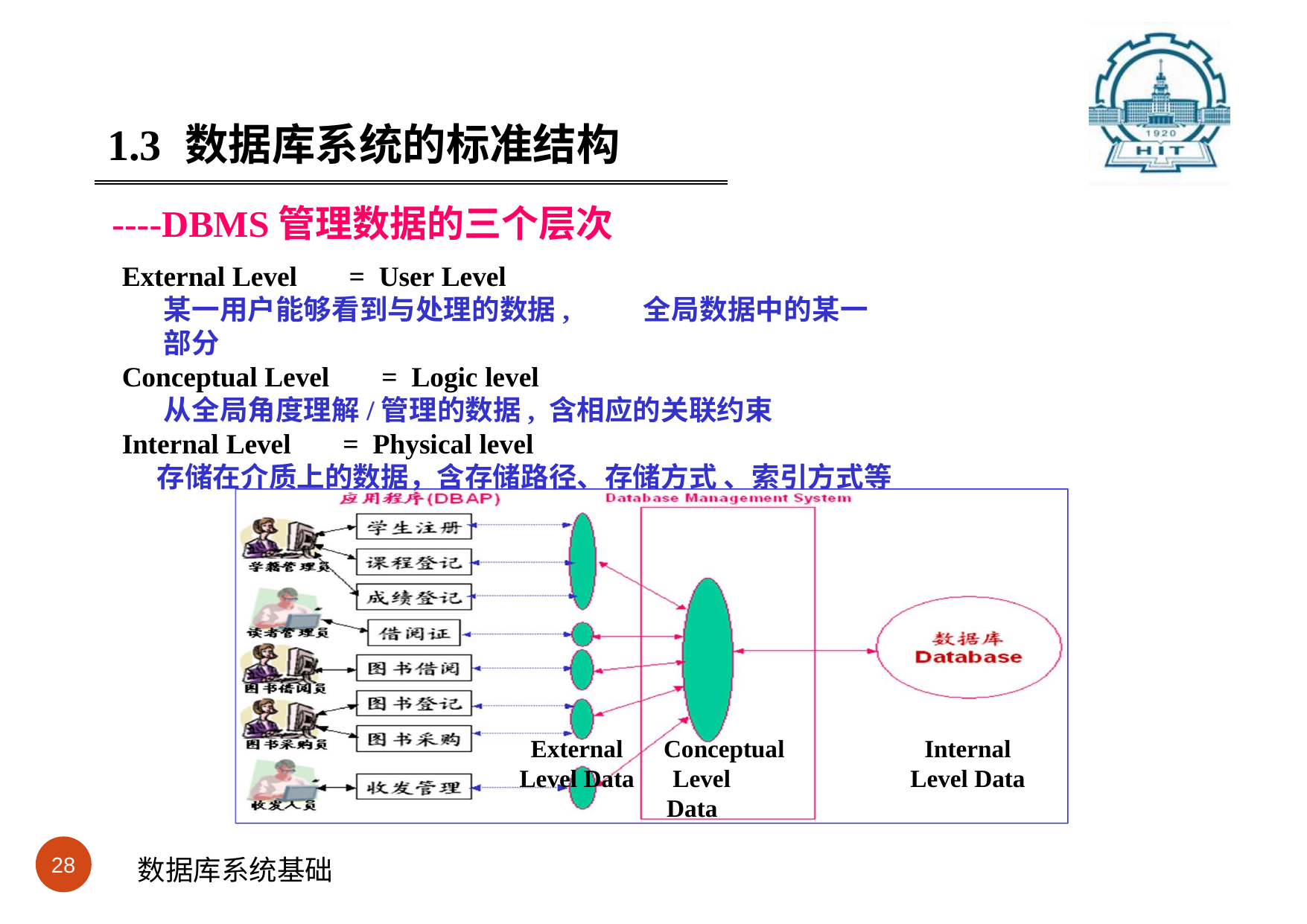

#
1.3	数据库系统的标准结构
----DBMS管理数据的三个层次
External Level	=  User Level
某一用户能够看到与处理的数据,	全局数据中的某一部分
Conceptual Level	=  Logic level
从全局角度理解/管理的数据, 含相应的关联约束
Internal Level	=  Physical level
存储在介质上的数据，含存储路径、存储方式 、索引方式等

External  Level Data
Conceptual  Level Data
Internal  Level Data